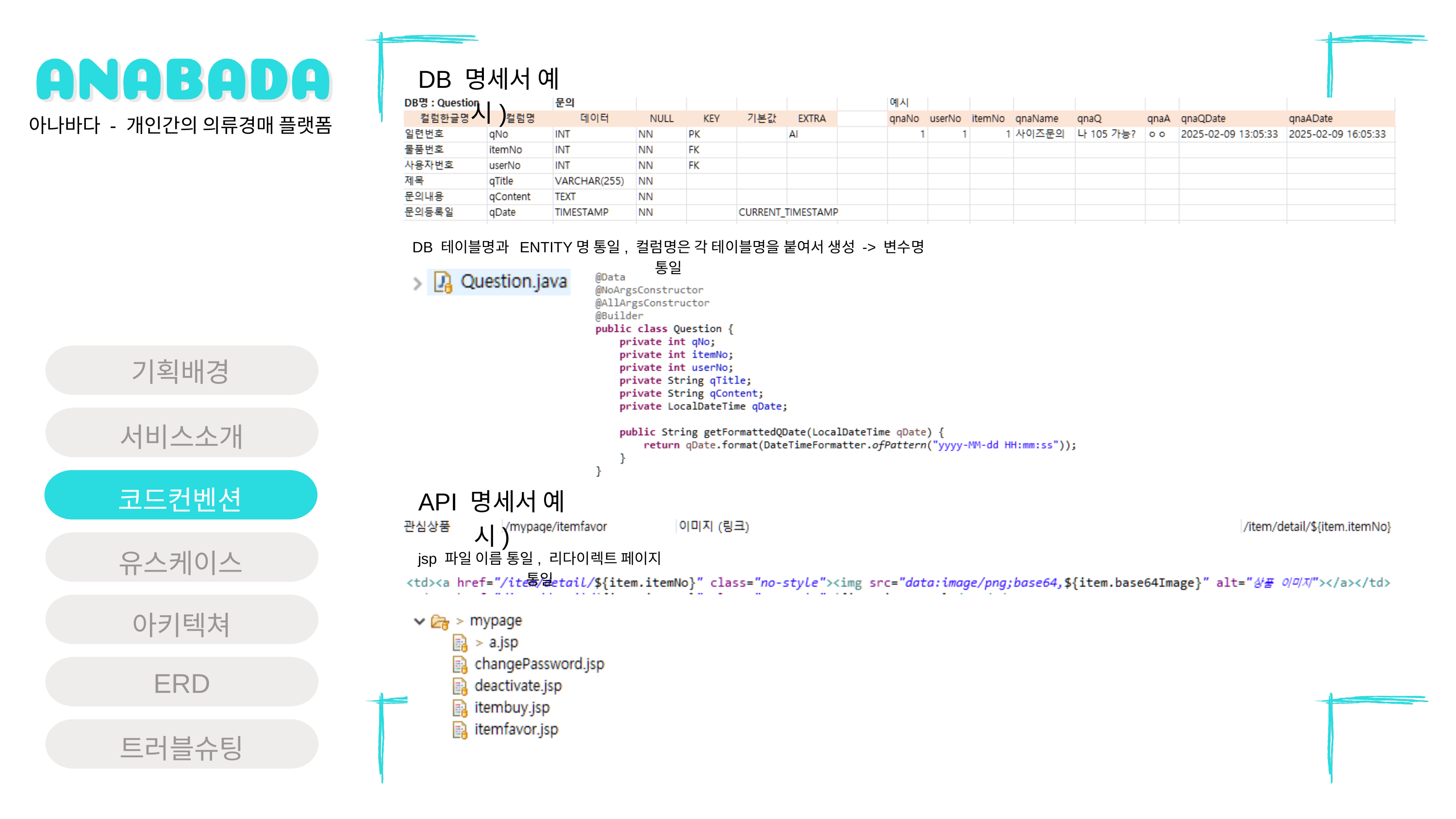

DB 명세서 예시)

아나바다 - 개인간의 의류경매 플랫폼
DB 테이블명과  ENTITY명 통일, 컬럼명은 각 테이블명을 붙여서 생성 -> 변수명 통일

기획배경

서비스소개

코드컨벤션
API 명세서 예시)

유스케이스
jsp 파일 이름 통일, 리다이렉트 페이지 통일

아키텍쳐

ERD

트러블슈팅